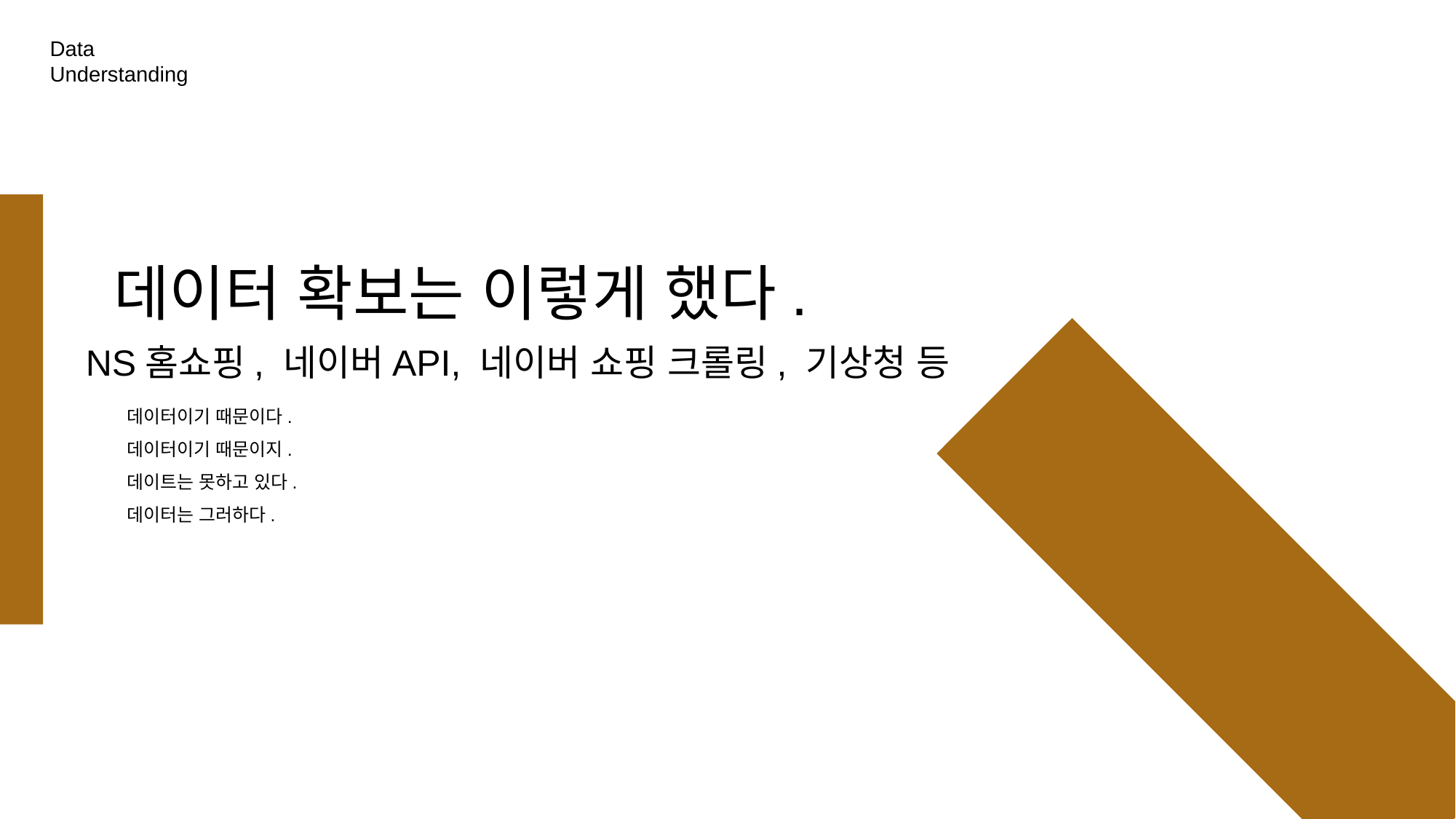

Data
Understanding
데이터 확보는 이렇게 했다.

NS홈쇼핑, 네이버API, 네이버 쇼핑 크롤링, 기상청 등

데이터이기 때문이다.
데이터이기 때문이지.
데이트는 못하고 있다.
데이터는 그러하다.
12